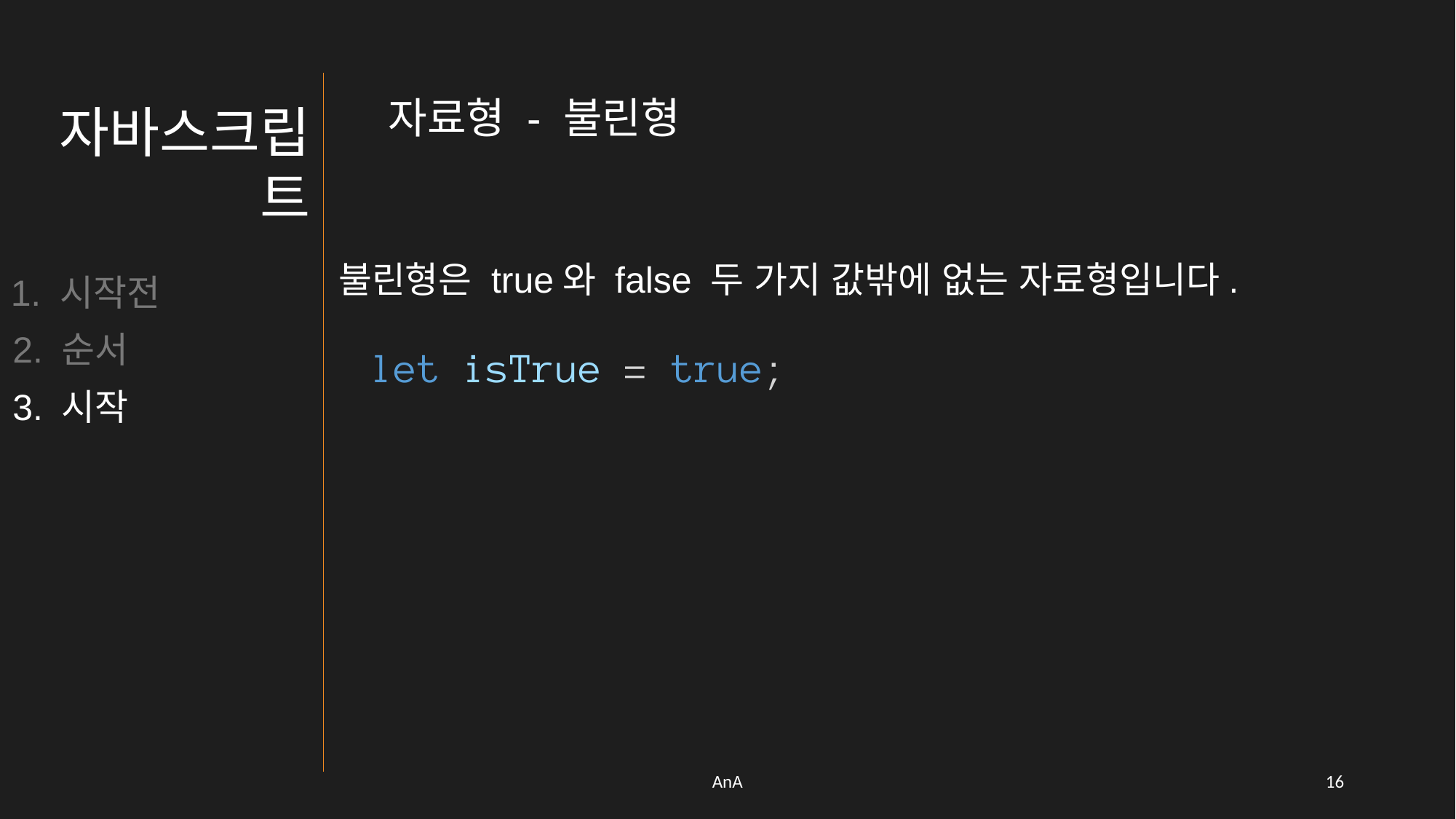

자료형 - 불린형
자바스크립트
불린형은 true와 false 두 가지 값밖에 없는 자료형입니다.
1. 시작전
2. 순서
let isTrue = true;
3. 시작
AnA
16